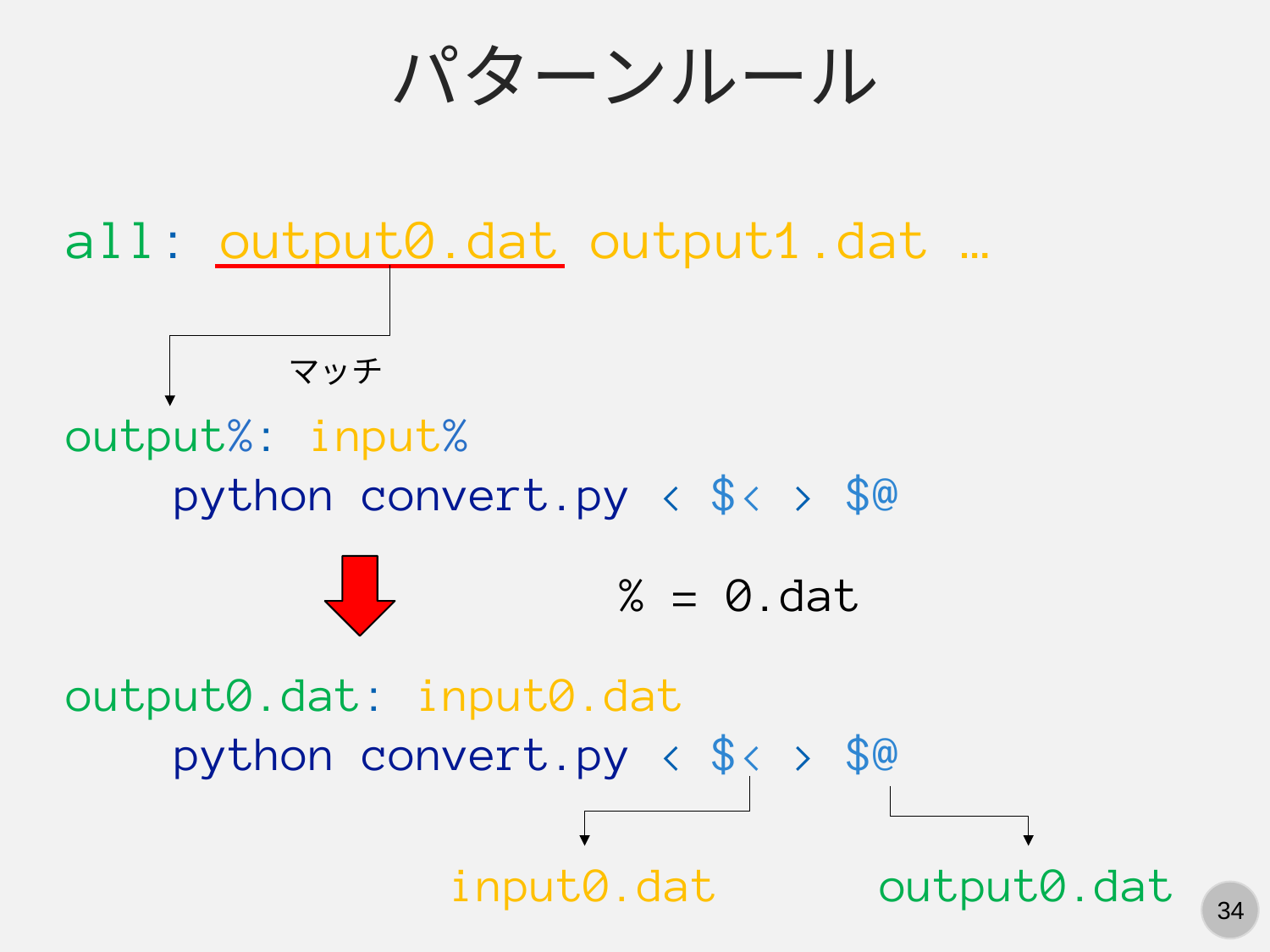

パターンルール
all: output0.dat output1.dat …

マッチ
output%: input%
    python convert.py < $< > $@

% = 0.dat
output0.dat: input0.dat
    python convert.py < $< > $@

input0.dat
output0.dat